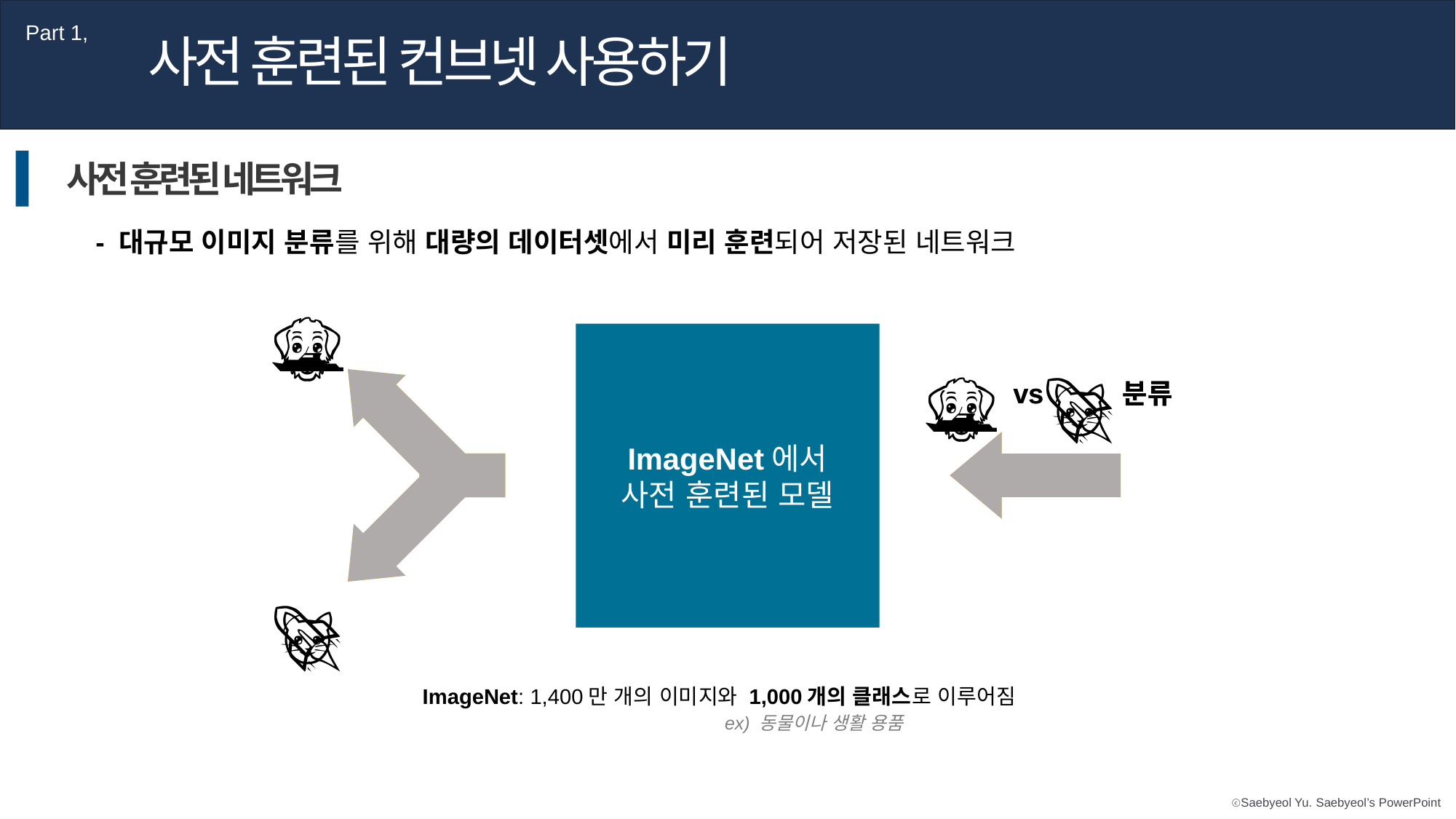

Part 1,
사전 훈련된 컨브넷 사용하기

사전 훈련된 네트워크
- 대규모 이미지 분류를 위해 대량의 데이터셋에서 미리 훈련되어 저장된 네트워크
🐶
🐱
🐶
vs	분류

🐱
🛥
🚀
🛥
vs	분류

🚀
ImageNet에서
사전 훈련된 모델
ImageNet: 1,400만 개의 이미지와 1,000개의 클래스로 이루어짐
		              ex) 동물이나 생활 용품